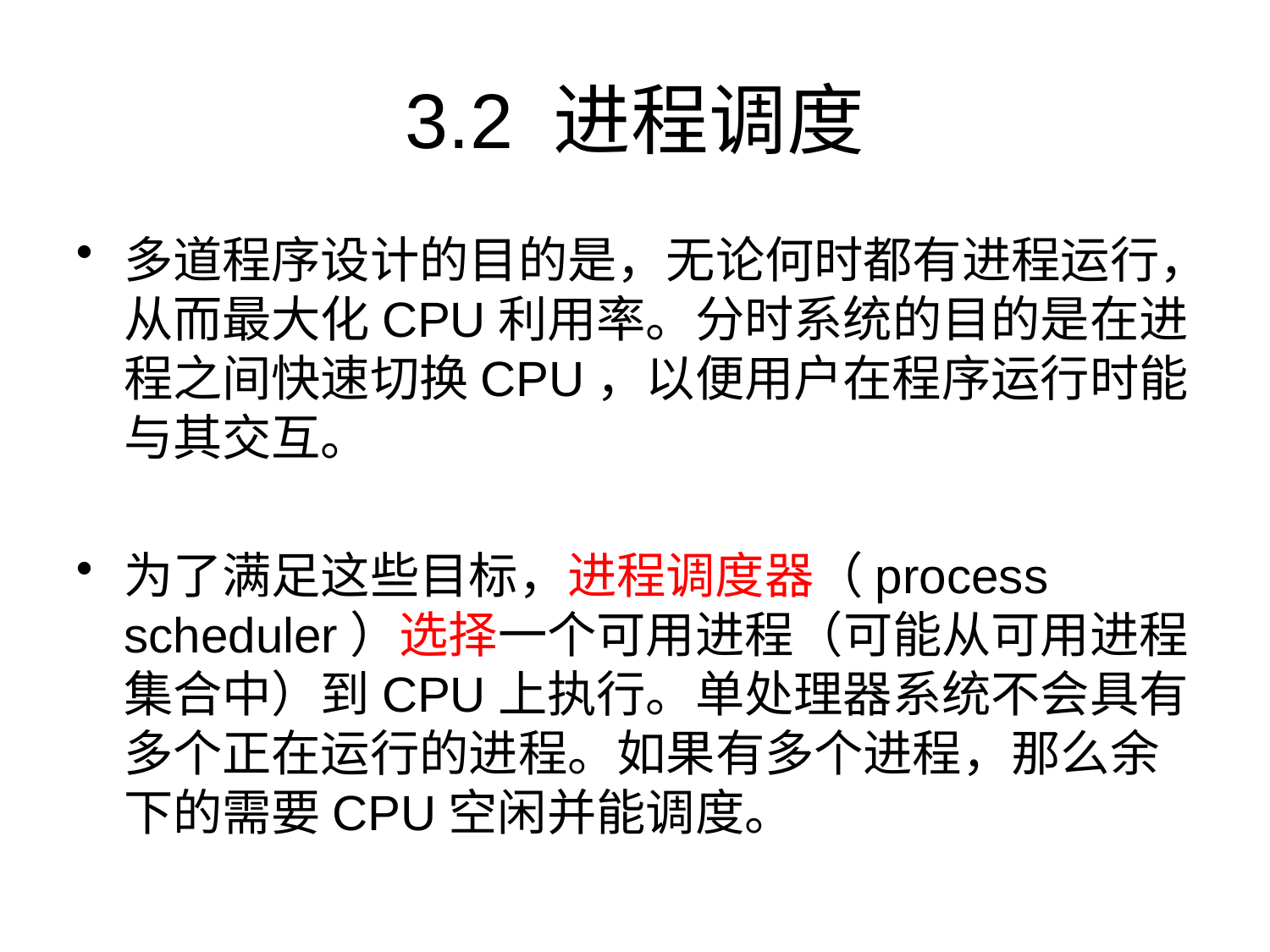

# 3.2 进程调度
多道程序设计的目的是，无论何时都有进程运行，从而最大化CPU利用率。分时系统的目的是在进程之间快速切换CPU，以便用户在程序运行时能与其交互。

为了满足这些目标，进程调度器（process scheduler）选择一个可用进程（可能从可用进程集合中）到CPU上执行。单处理器系统不会具有多个正在运行的进程。如果有多个进程，那么余下的需要CPU空闲并能调度。